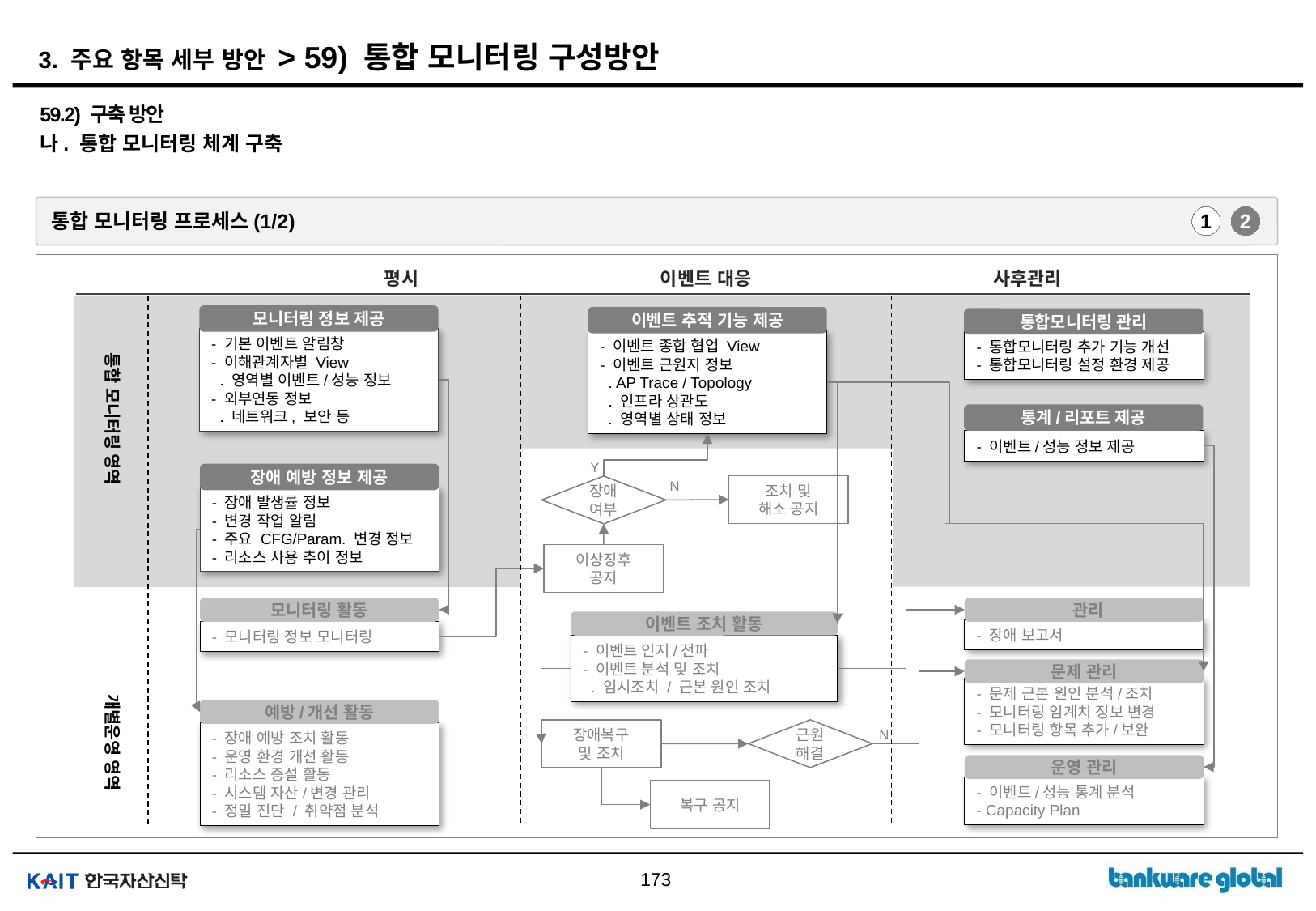

# 3. 주요 항목 세부 방안 > 59) 통합 모니터링 구성방안
59.2) 구축 방안
나. 통합 모니터링 체계 구축
통합 모니터링 프로세스(1/2)
1
2

평시                                              이벤트 대응                                              사후관리

모니터링 정보 제공
이벤트 추적 기능 제공
통합모니터링 관리
- 기본 이벤트 알림창
- 이해관계자별 View
  . 영역별 이벤트/성능 정보
- 외부연동 정보
  . 네트워크, 보안 등
- 이벤트 종합 협업 View
- 이벤트 근원지 정보
  . AP Trace / Topology
  . 인프라 상관도
  . 영역별 상태 정보
- 통합모니터링 추가 기능 개선
- 통합모니터링 설정 환경 제공
통합 모니터링 영역
통계/리포트 제공
- 이벤트/성능 정보 제공
Y
장애 예방 정보 제공
N
조치 및
해소 공지
장애
여부
- 장애 발생률 정보
- 변경 작업 알림
- 주요 CFG/Param. 변경 정보
- 리소스 사용 추이 정보
이상징후
공지
모니터링 활동
 관리
이벤트 조치 활동
- 장애 보고서
- 모니터링 정보 모니터링
- 이벤트 인지/전파
- 이벤트 분석 및 조치
  . 임시조치 / 근본 원인 조치
문제 관리
개별운영 영역
- 문제 근본 원인 분석/조치
- 모니터링 임계치 정보 변경
- 모니터링 항목 추가/보완
예방/개선 활동
장애복구
및 조치
근원
해결
N
- 장애 예방 조치 활동
- 운영 환경 개선 활동
- 리소스 증설 활동
- 시스템 자산/변경 관리
- 정밀 진단 / 취약점 분석
운영 관리
- 이벤트/성능 통계 분석
- Capacity Plan
복구 공지